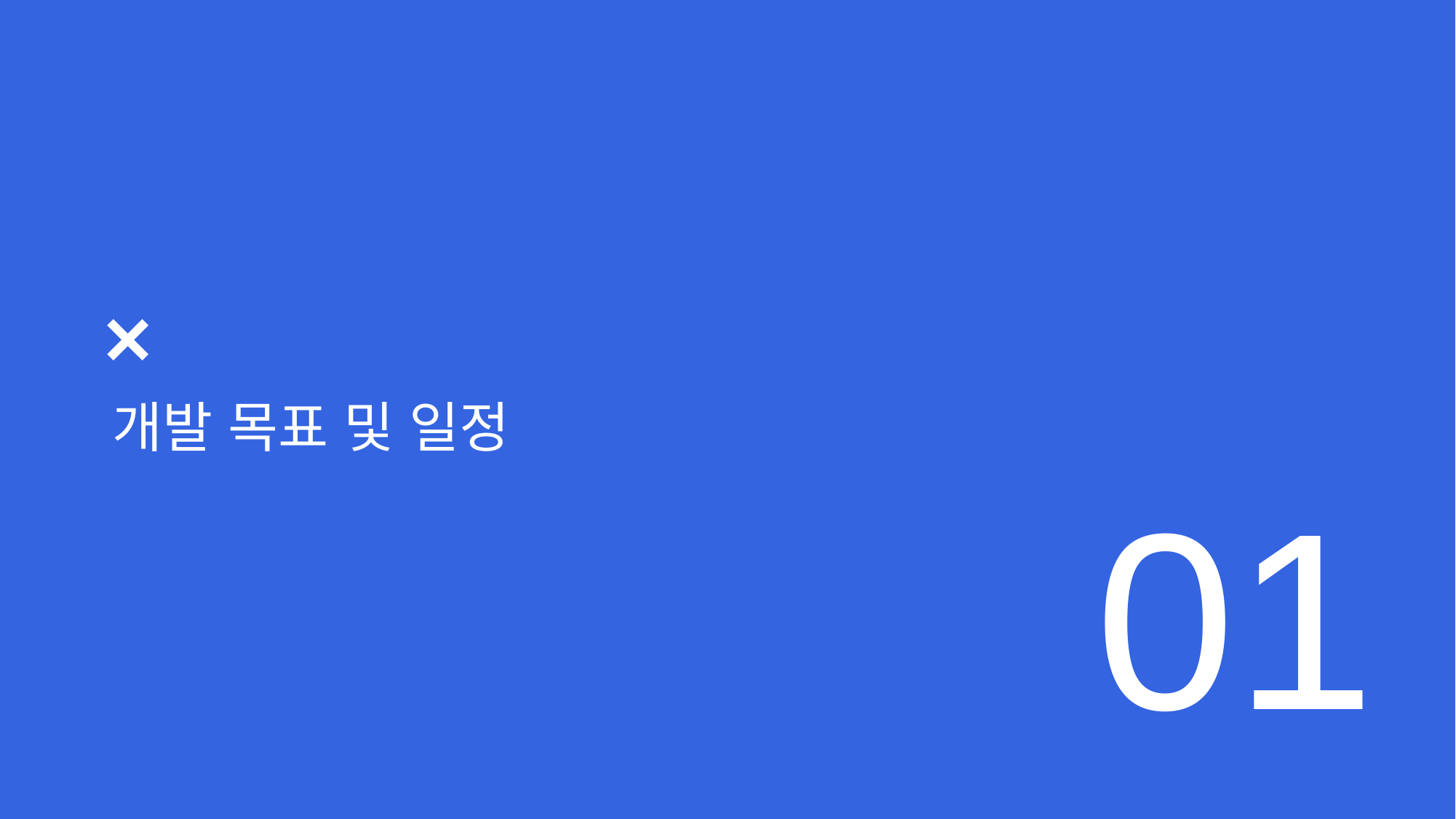

개발 목표 및 일정
01
기존 개발 목표 및 일정표